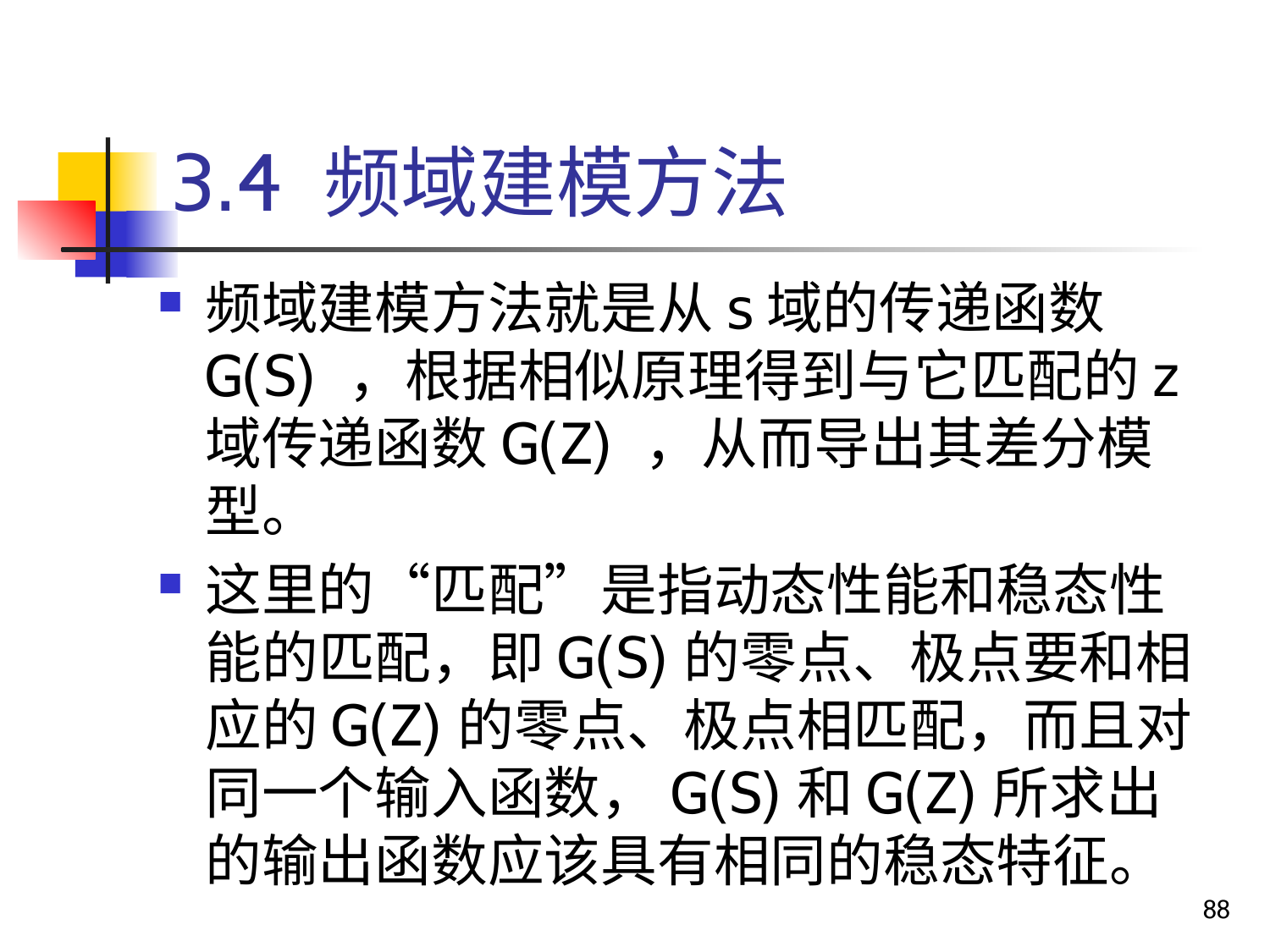

# 3.4 频域建模方法
频域建模方法就是从s域的传递函数G(S) ，根据相似原理得到与它匹配的z域传递函数G(Z) ，从而导出其差分模型。
这里的“匹配”是指动态性能和稳态性能的匹配，即G(S)的零点、极点要和相应的G(Z)的零点、极点相匹配，而且对同一个输入函数，G(S)和G(Z)所求出的输出函数应该具有相同的稳态特征。
88